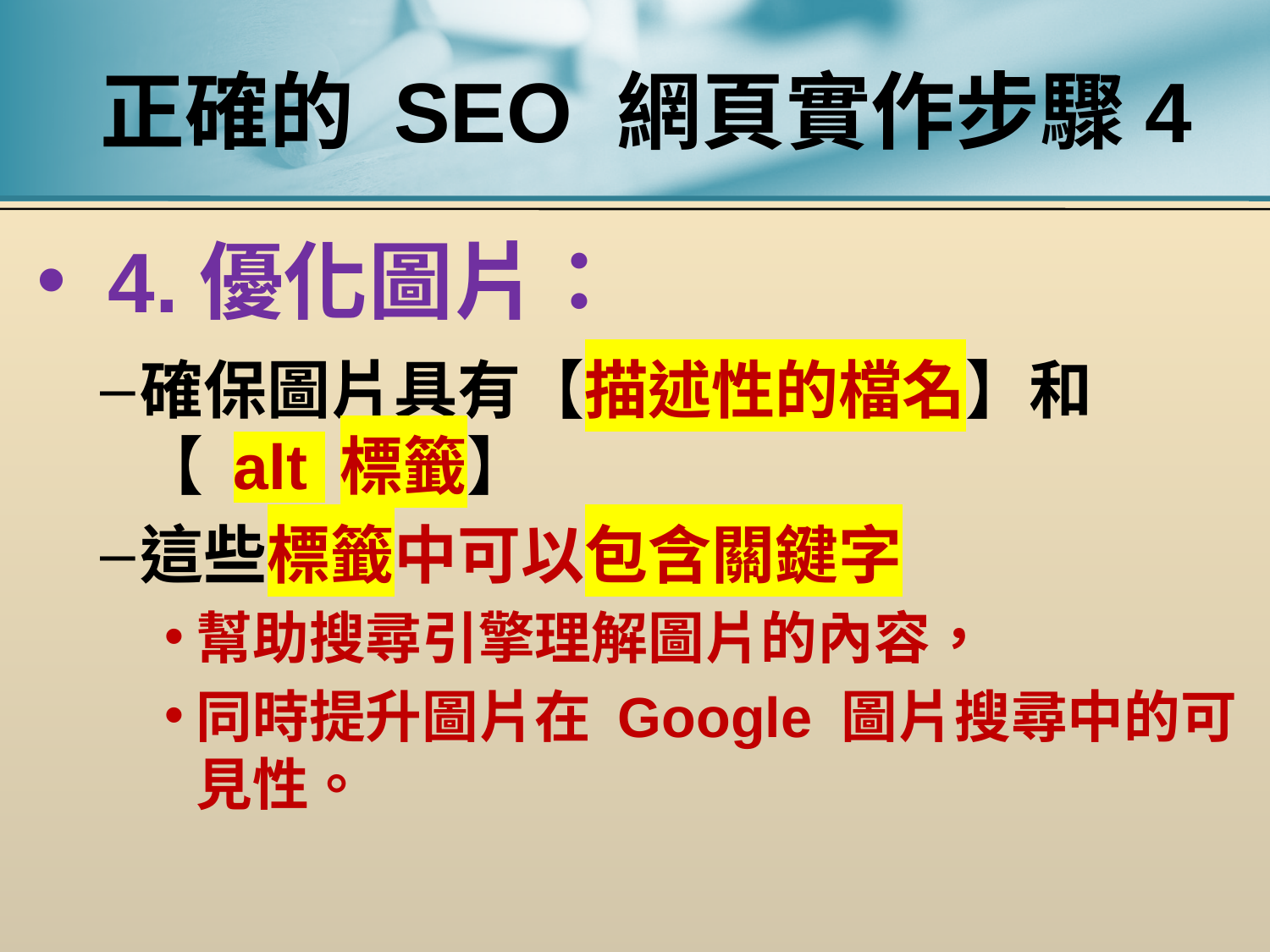

# 正確的 SEO 網頁實作步驟4
 4.優化圖片：
確保圖片具有【描述性的檔名】和【 alt 標籤】
這些標籤中可以包含關鍵字
幫助搜尋引擎理解圖片的內容，
同時提升圖片在 Google 圖片搜尋中的可見性。